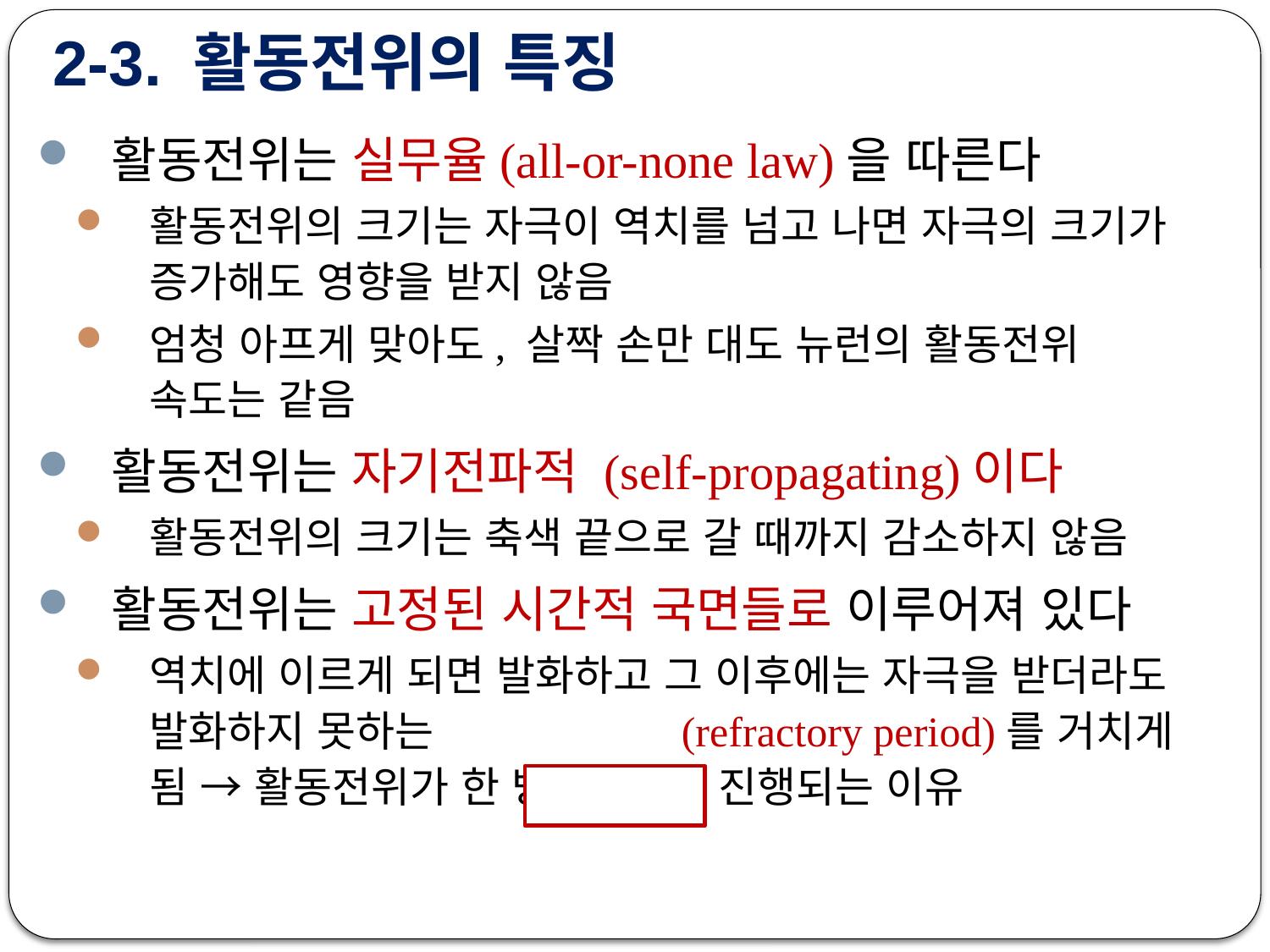

# 2-3. 활동전위의 특징
활동전위는 실무율(all-or-none law)을 따른다
활동전위의 크기는 자극이 역치를 넘고 나면 자극의 크기가 증가해도 영향을 받지 않음
엄청 아프게 맞아도, 살짝 손만 대도 뉴런의 활동전위 속도는 같음
활동전위는 자기전파적 (self-propagating)이다
활동전위의 크기는 축색 끝으로 갈 때까지 감소하지 않음
활동전위는 고정된 시간적 국면들로 이루어져 있다
역치에 이르게 되면 발화하고 그 이후에는 자극을 받더라도 발화하지 못하는                    (refractory period)를 거치게 됨 → 활동전위가 한 방향으로만 진행되는 이유